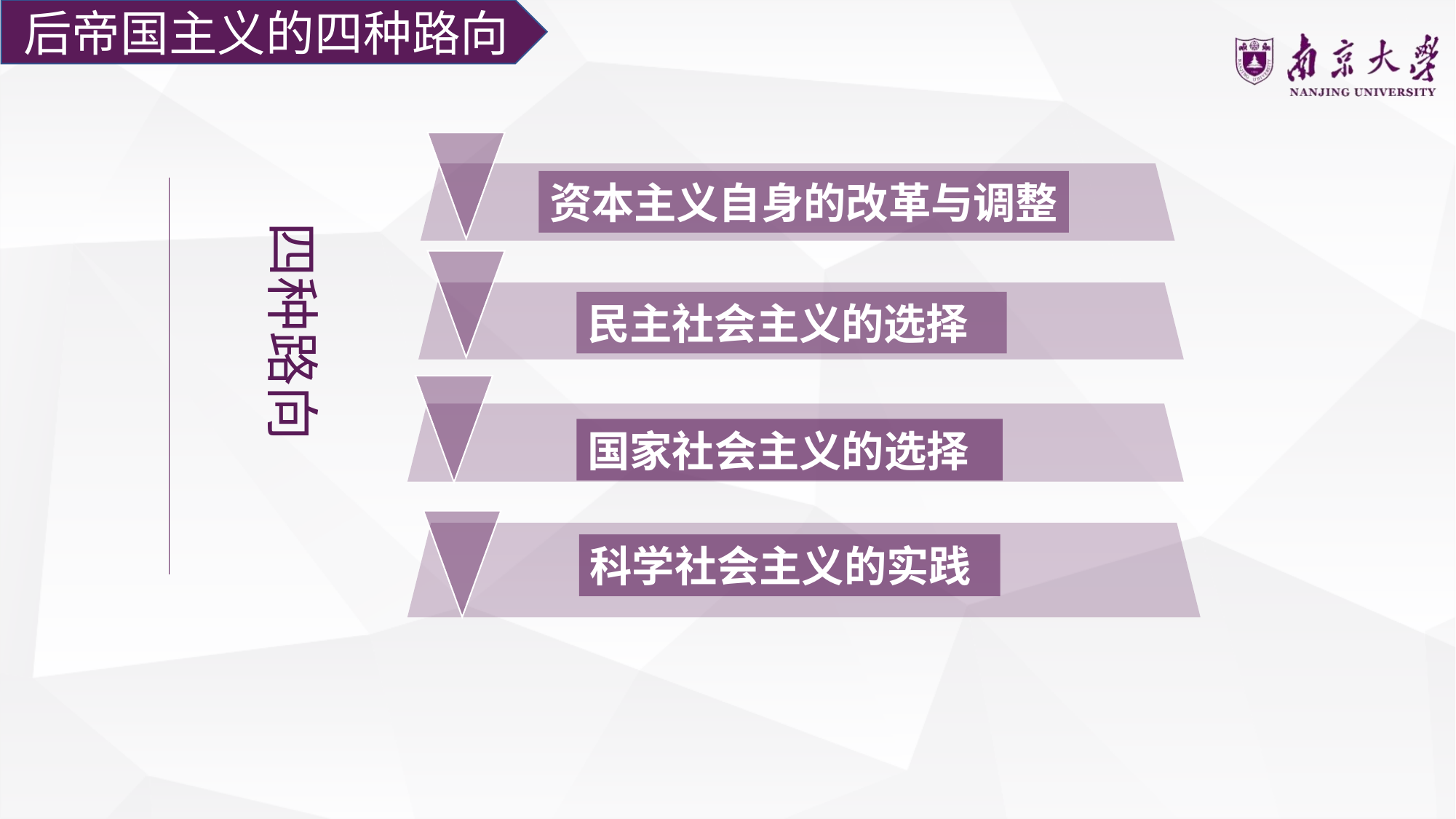

后帝国主义的四种路向

资本主义自身的改革与调整
四种路向

民主社会主义的选择

国家社会主义的选择

科学社会主义的实践